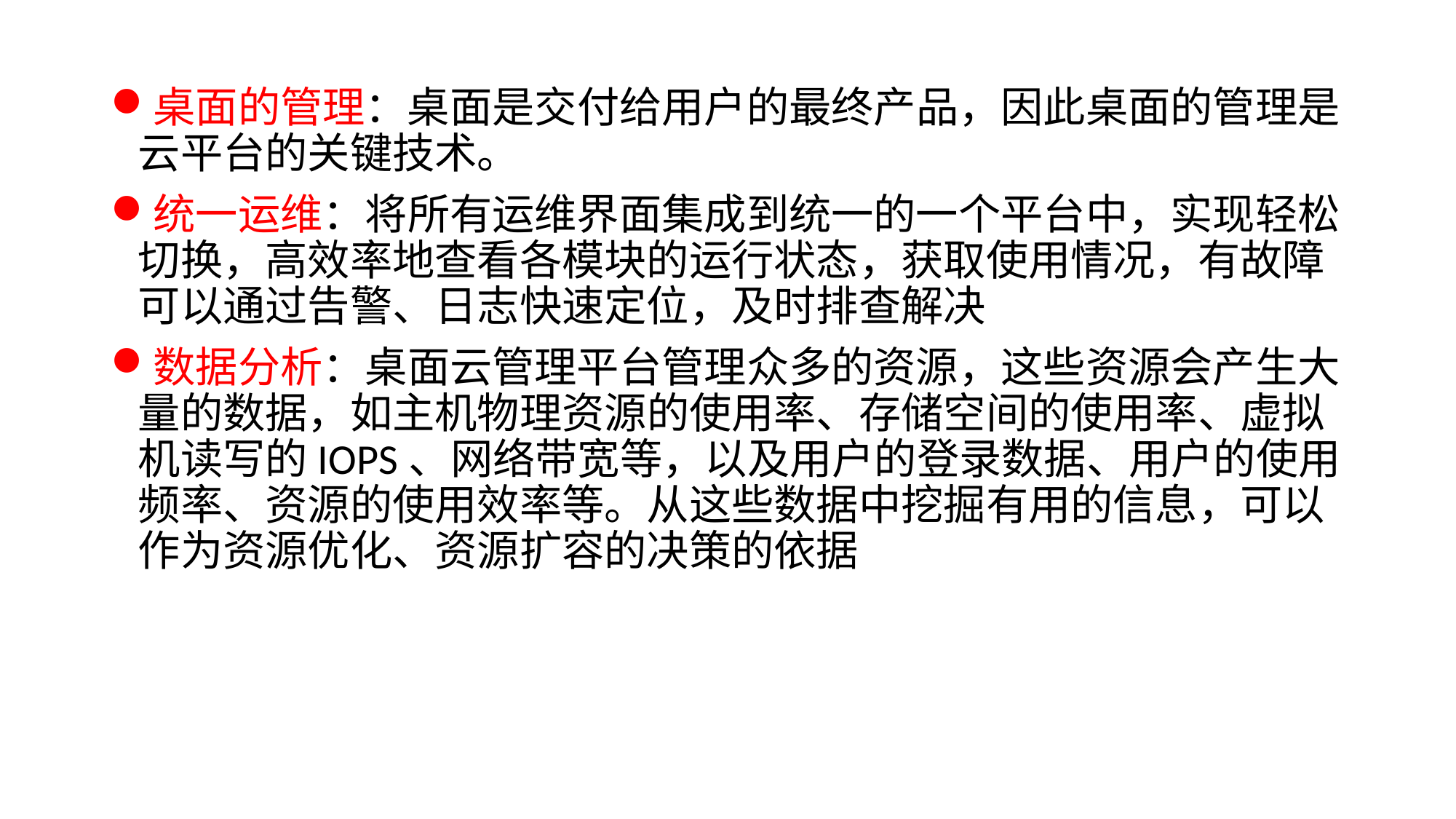

桌面的管理：桌面是交付给用户的最终产品，因此桌面的管理是云平台的关键技术。
统一运维：将所有运维界面集成到统一的一个平台中，实现轻松切换，高效率地查看各模块的运行状态，获取使用情况，有故障可以通过告警、日志快速定位，及时排查解决
数据分析：桌面云管理平台管理众多的资源，这些资源会产生大量的数据，如主机物理资源的使用率、存储空间的使用率、虚拟机读写的IOPS、网络带宽等，以及用户的登录数据、用户的使用频率、资源的使用效率等。从这些数据中挖掘有用的信息，可以作为资源优化、资源扩容的决策的依据